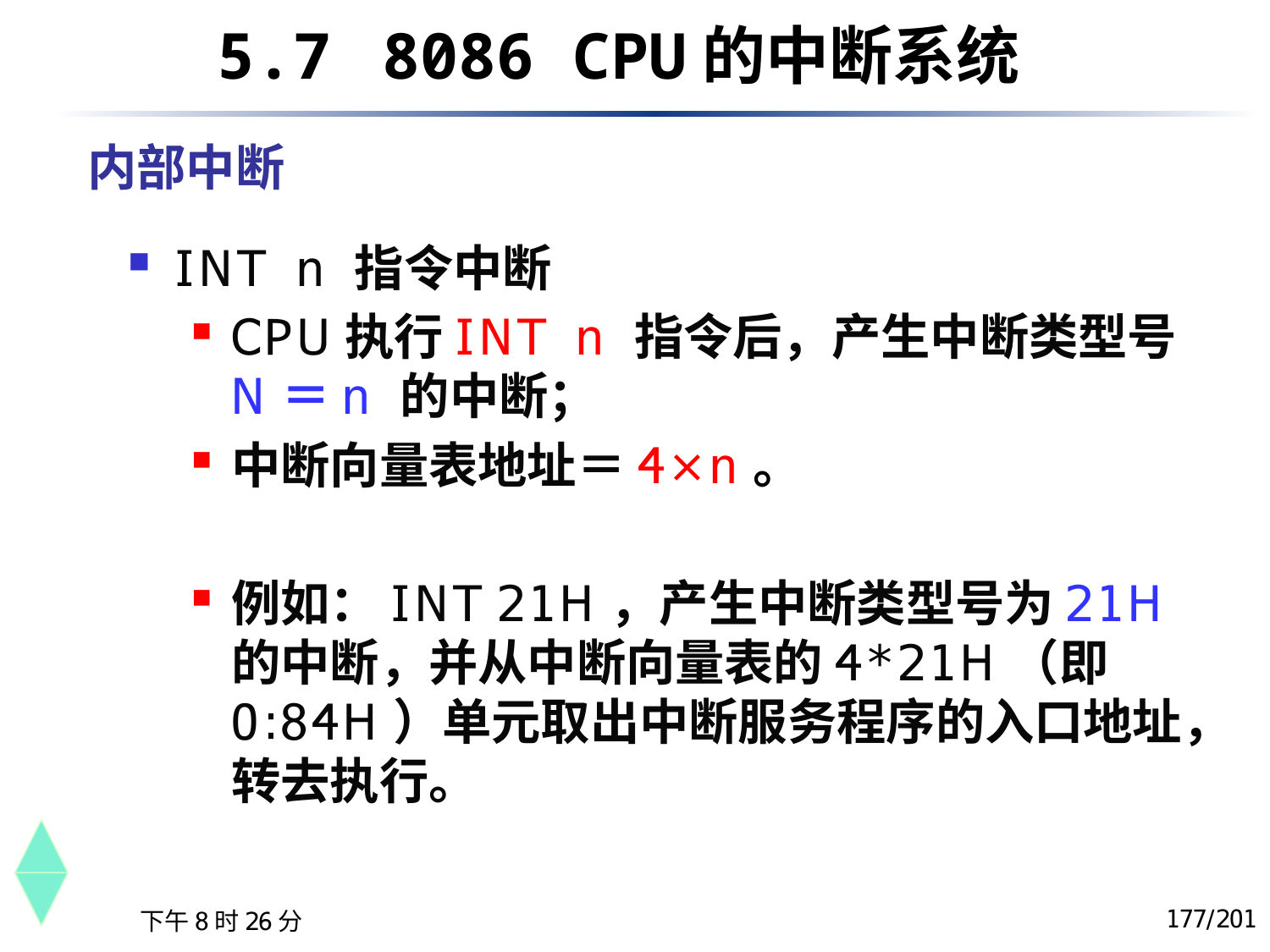

5.7	 8086 CPU的中断系统
# 内部中断
INT  n 指令中断
CPU执行INT  n 指令后，产生中断类型号N＝n 的中断；
中断向量表地址＝4×n。

例如：INT 21H，产生中断类型号为21H的中断，并从中断向量表的4*21H（即0:84H）单元取出中断服务程序的入口地址，转去执行。
177/201
下午8时26分